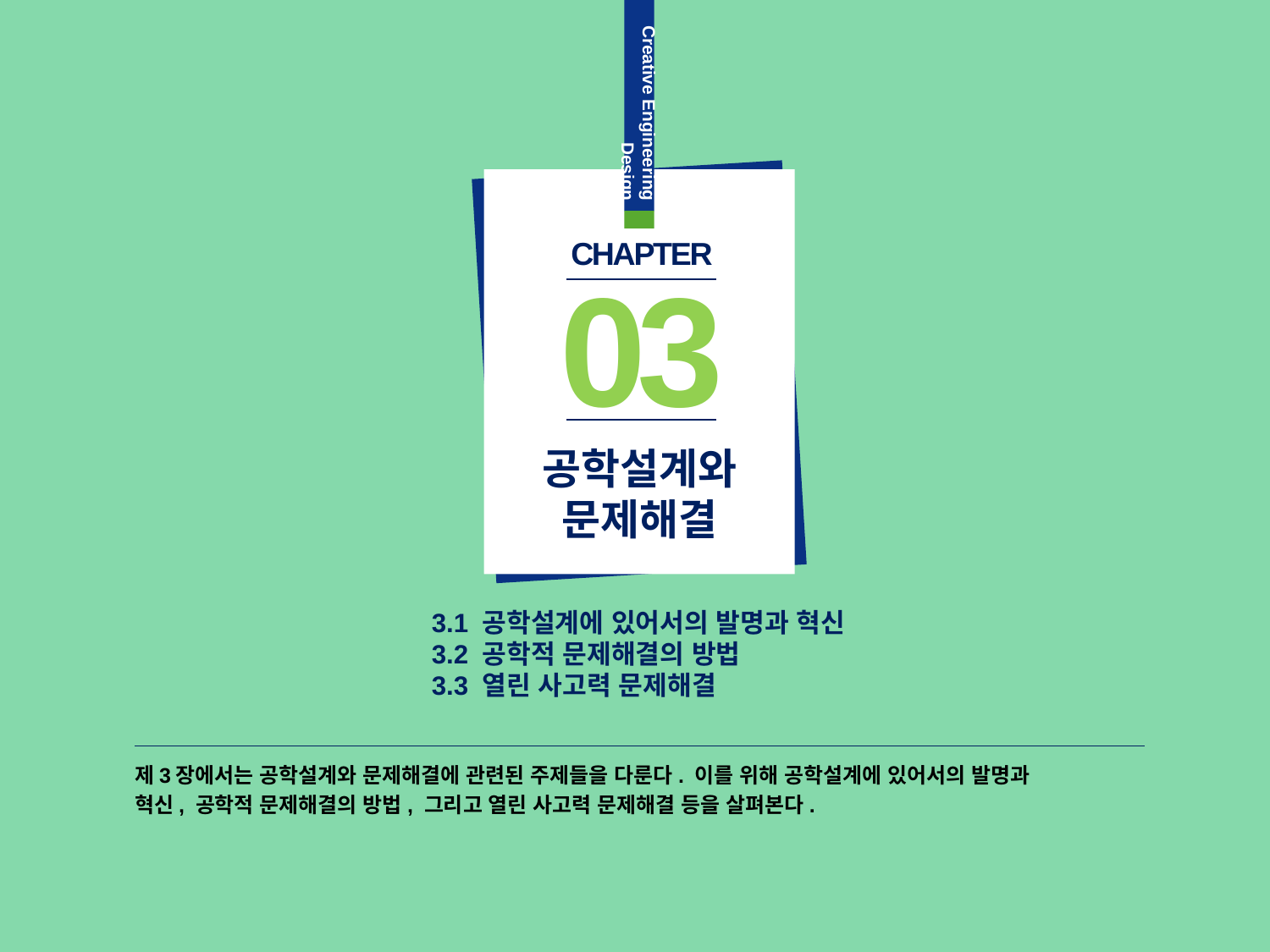

CHAPTER
03
공학설계와
문제해결
3.1 공학설계에 있어서의 발명과 혁신
3.2 공학적 문제해결의 방법
3.3 열린 사고력 문제해결
제3장에서는 공학설계와 문제해결에 관련된 주제들을 다룬다. 이를 위해 공학설계에 있어서의 발명과
혁신, 공학적 문제해결의 방법, 그리고 열린 사고력 문제해결 등을 살펴본다.